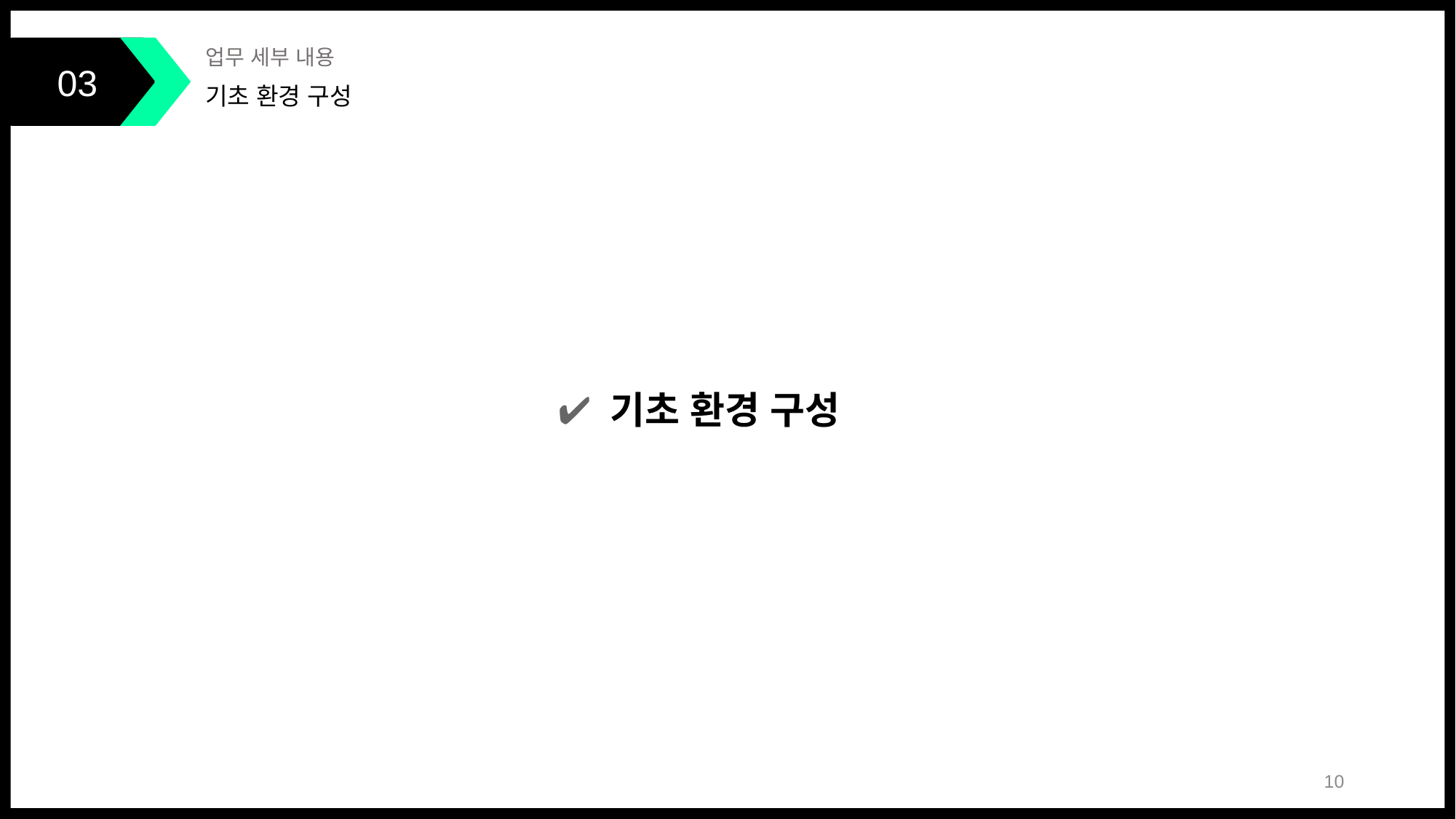

03
업무 세부 내용
기초 환경 구성
✔ 기초 환경 구성
10